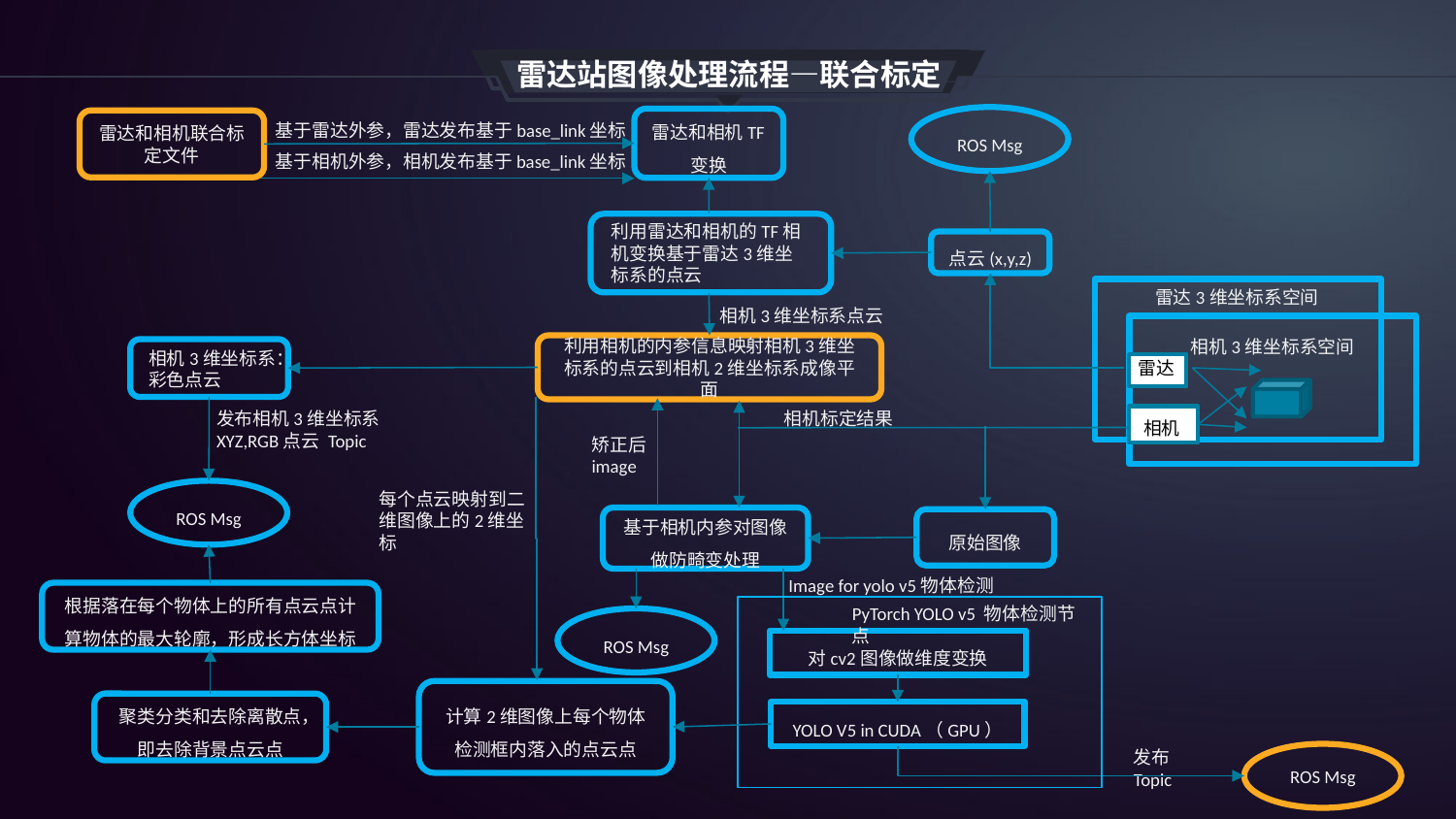

雷达站图像处理流程—联合标定

ROS Msg
雷达和相机TF变换
雷达和相机联合标定文件
基于雷达外参，雷达发布基于base_link坐标
基于相机外参，相机发布基于base_link坐标

利用雷达和相机的TF相机变换基于雷达3维坐标系的点云

点云(x,y,z)

雷达3维坐标系空间
相机3维坐标系点云

相机3维坐标系空间
利用相机的内参信息映射相机3维坐标系的点云到相机2维坐标系成像平面

相机3维坐标系：彩色点云
雷达

发布相机3维坐标系 XYZ,RGB点云 Topic
相机标定结果

相机
矫正后image
ROS Msg
每个点云映射到二维图像上的2维坐标
基于相机内参对图像做防畸变处理
原始图像
Image for yolo v5物体检测
根据落在每个物体上的所有点云点计算物体的最大轮廓，形成长方体坐标
PyTorch YOLO v5 物体检测节点

ROS Msg
对cv2图像做维度变换
计算2维图像上每个物体检测框内落入的点云点
聚类分类和去除离散点，即去除背景点云点
YOLO V5 in CUDA（GPU）
发布Topic
ROS Msg